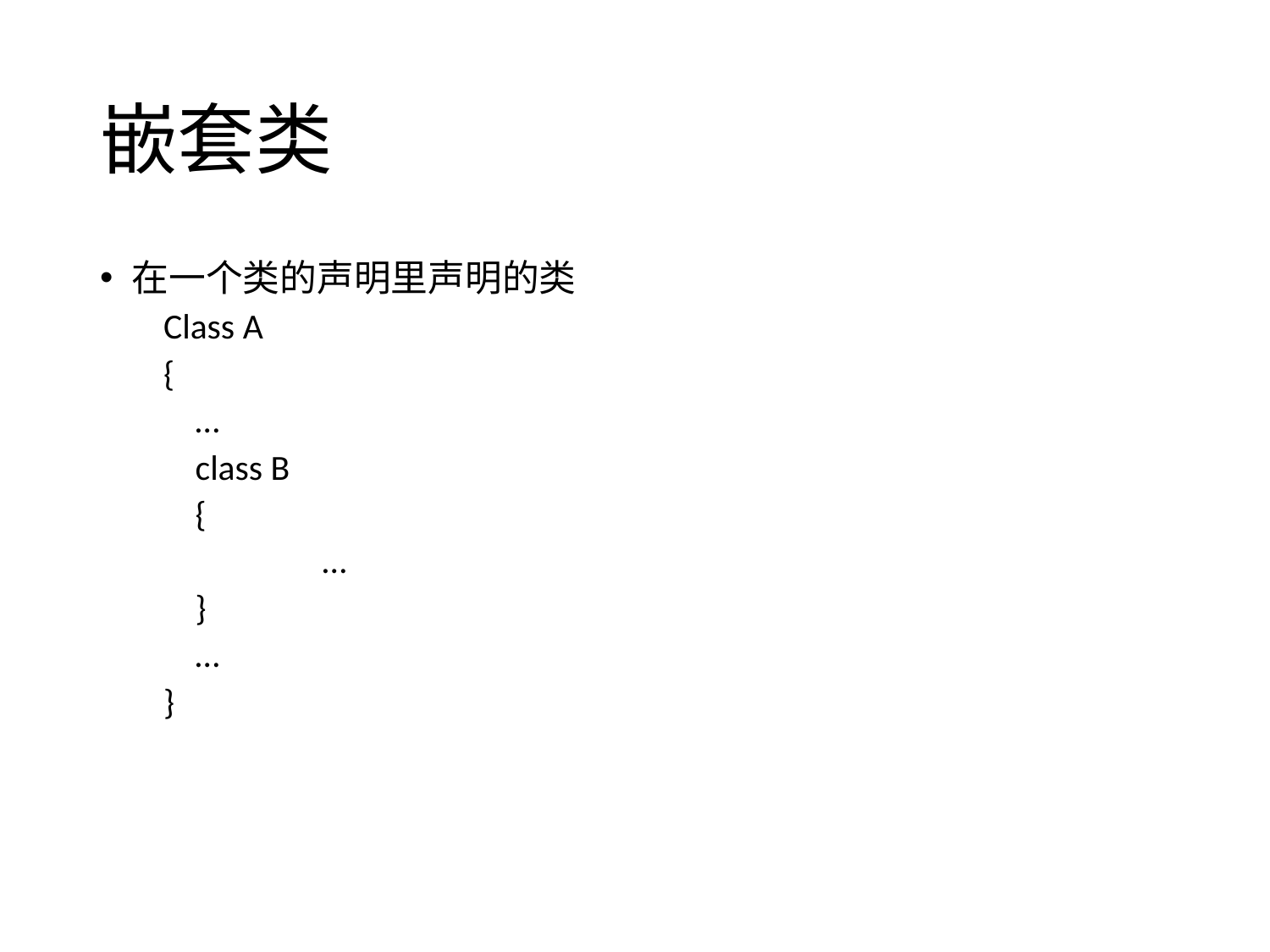

# 嵌套类
在一个类的声明里声明的类
Class A
{
	…
	class B
	{
		…
	}
	…
}